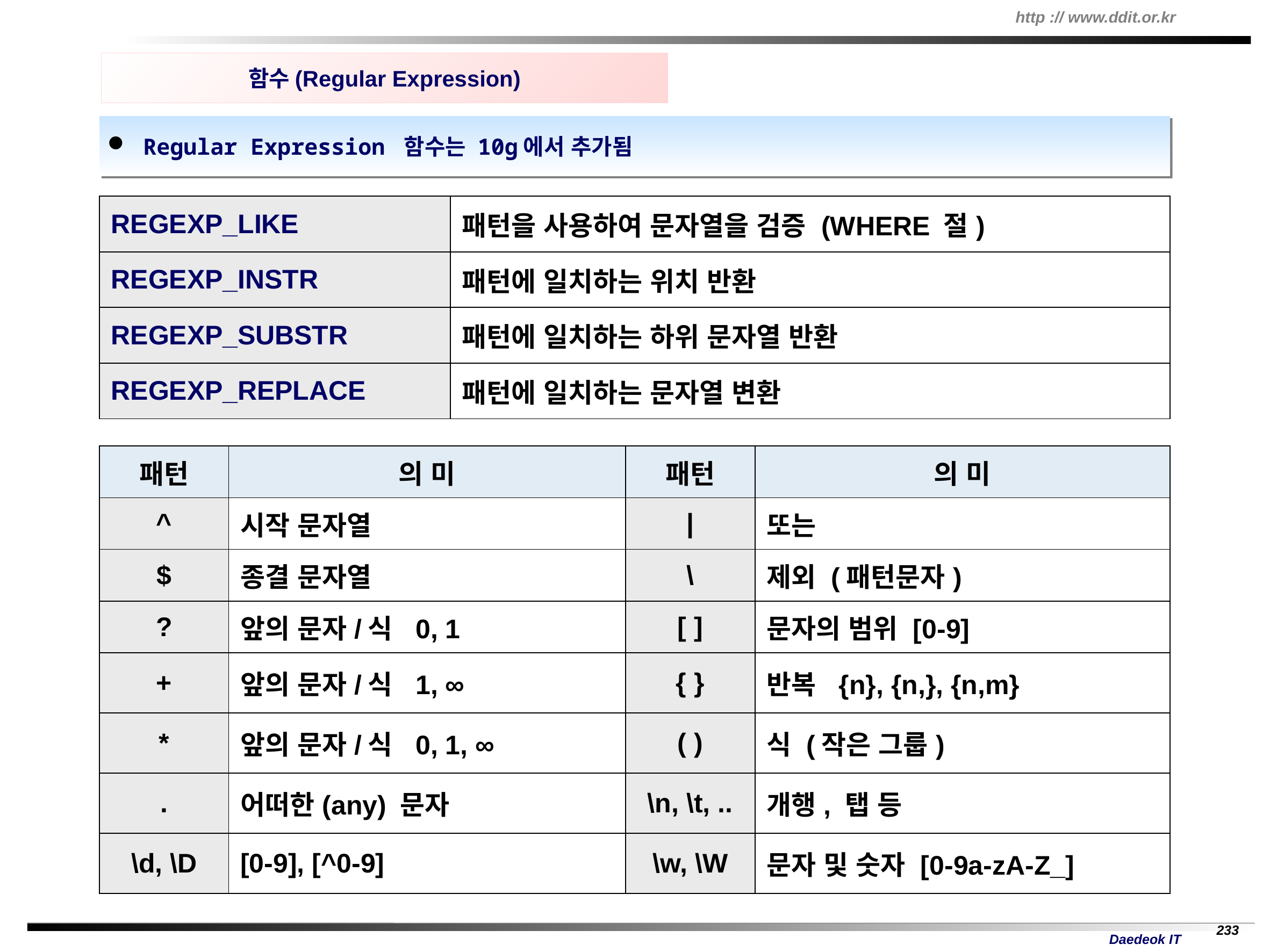

함수(Regular Expression)
 Regular Expression 함수는 10g에서 추가됨
| REGEXP\_LIKE | 패턴을 사용하여 문자열을 검증 (WHERE 절) |
| --- | --- |
| REGEXP\_INSTR | 패턴에 일치하는 위치 반환 |
| REGEXP\_SUBSTR | 패턴에 일치하는 하위 문자열 반환 |
| REGEXP\_REPLACE | 패턴에 일치하는 문자열 변환 |
| 패턴 | 의 미 | 패턴 | 의 미 |
| --- | --- | --- | --- |
| ^ | 시작 문자열 | | | 또는 |
| $ | 종결 문자열 | \ | 제외 (패턴문자) |
| ? | 앞의 문자/식 0, 1 | [ ] | 문자의 범위 [0-9] |
| + | 앞의 문자/식 1, ∞ | { } | 반복 {n}, {n,}, {n,m} |
| \* | 앞의 문자/식 0, 1, ∞ | ( ) | 식 (작은 그룹) |
| . | 어떠한(any) 문자 | \n, \t, .. | 개행, 탭 등 |
| \d, \D | [0-9], [^0-9] | \w, \W | 문자 및 숫자 [0-9a-zA-Z\_] |